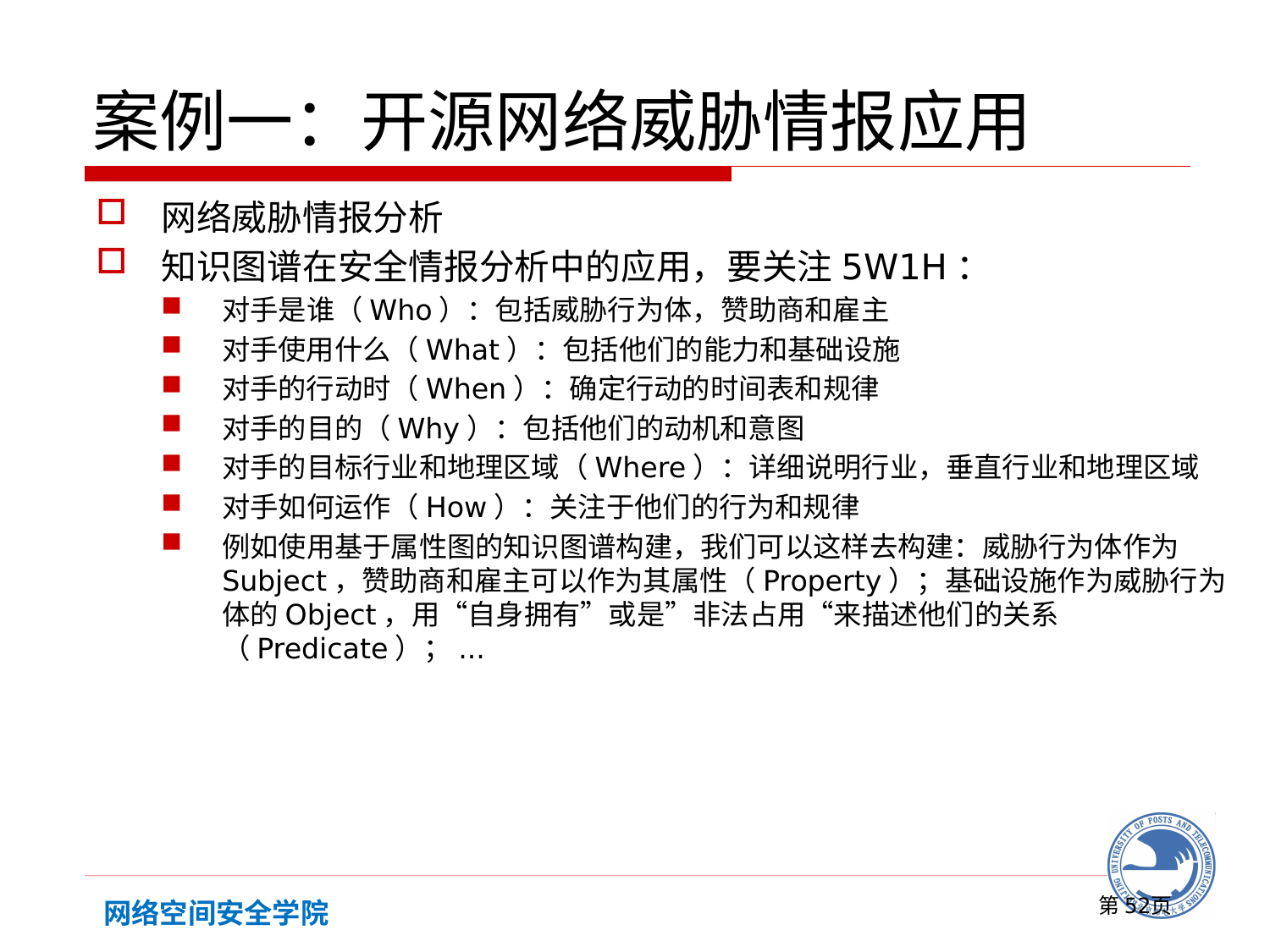

# 案例一：开源网络威胁情报应用
网络威胁情报分析
知识图谱在安全情报分析中的应用，要关注5W1H：
对手是谁（Who）：包括威胁行为体，赞助商和雇主
对手使用什么（What）：包括他们的能力和基础设施
对手的行动时（When）：确定行动的时间表和规律
对手的目的（Why）：包括他们的动机和意图
对手的目标行业和地理区域（Where）：详细说明行业，垂直行业和地理区域
对手如何运作（How）：关注于他们的行为和规律
例如使用基于属性图的知识图谱构建，我们可以这样去构建：威胁行为体作为Subject，赞助商和雇主可以作为其属性（Property）；基础设施作为威胁行为体的Object，用“自身拥有”或是”非法占用“来描述他们的关系（Predicate）；...
第52页